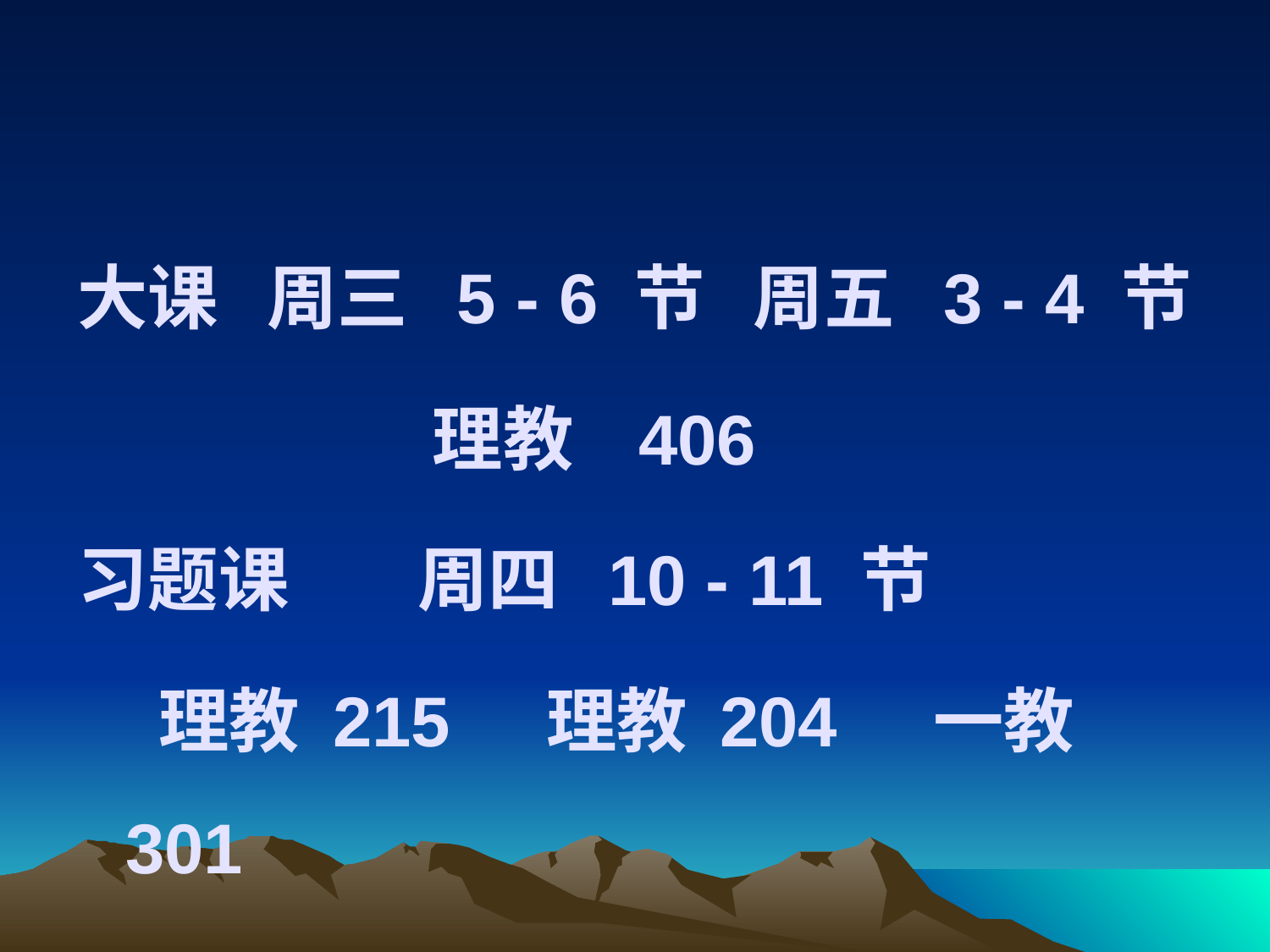

大课   周三  5 - 6 节   周五  3 - 4 节
                     理教   406
习题课        周四  10 - 11 节
    理教 215    理教 204    一教 301